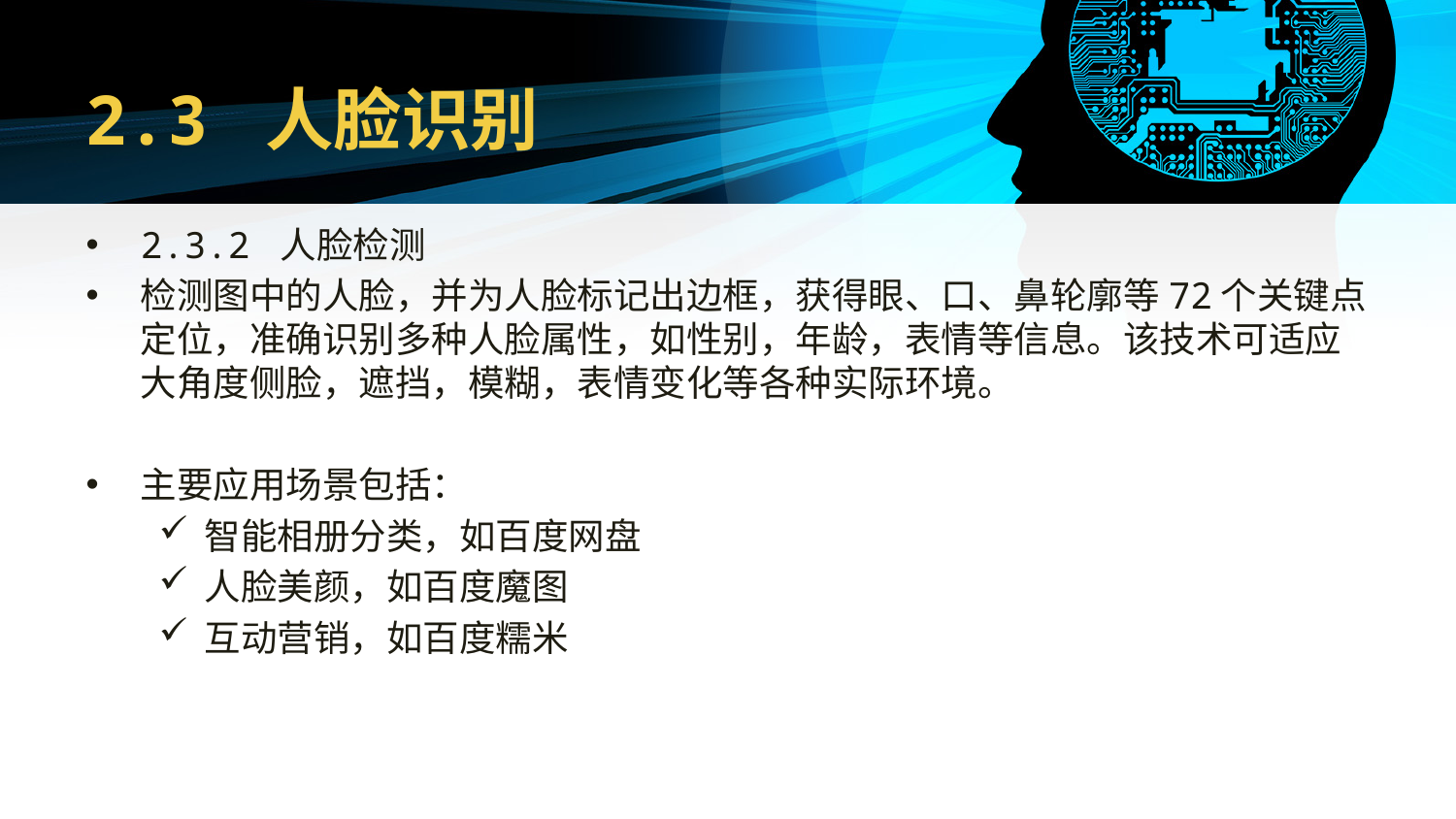

# 2.3 人脸识别
2.3.2 人脸检测
检测图中的人脸，并为人脸标记出边框，获得眼、口、鼻轮廓等72个关键点定位，准确识别多种人脸属性，如性别，年龄，表情等信息。该技术可适应大角度侧脸，遮挡，模糊，表情变化等各种实际环境。

主要应用场景包括：
智能相册分类，如百度网盘
人脸美颜，如百度魔图
互动营销，如百度糯米